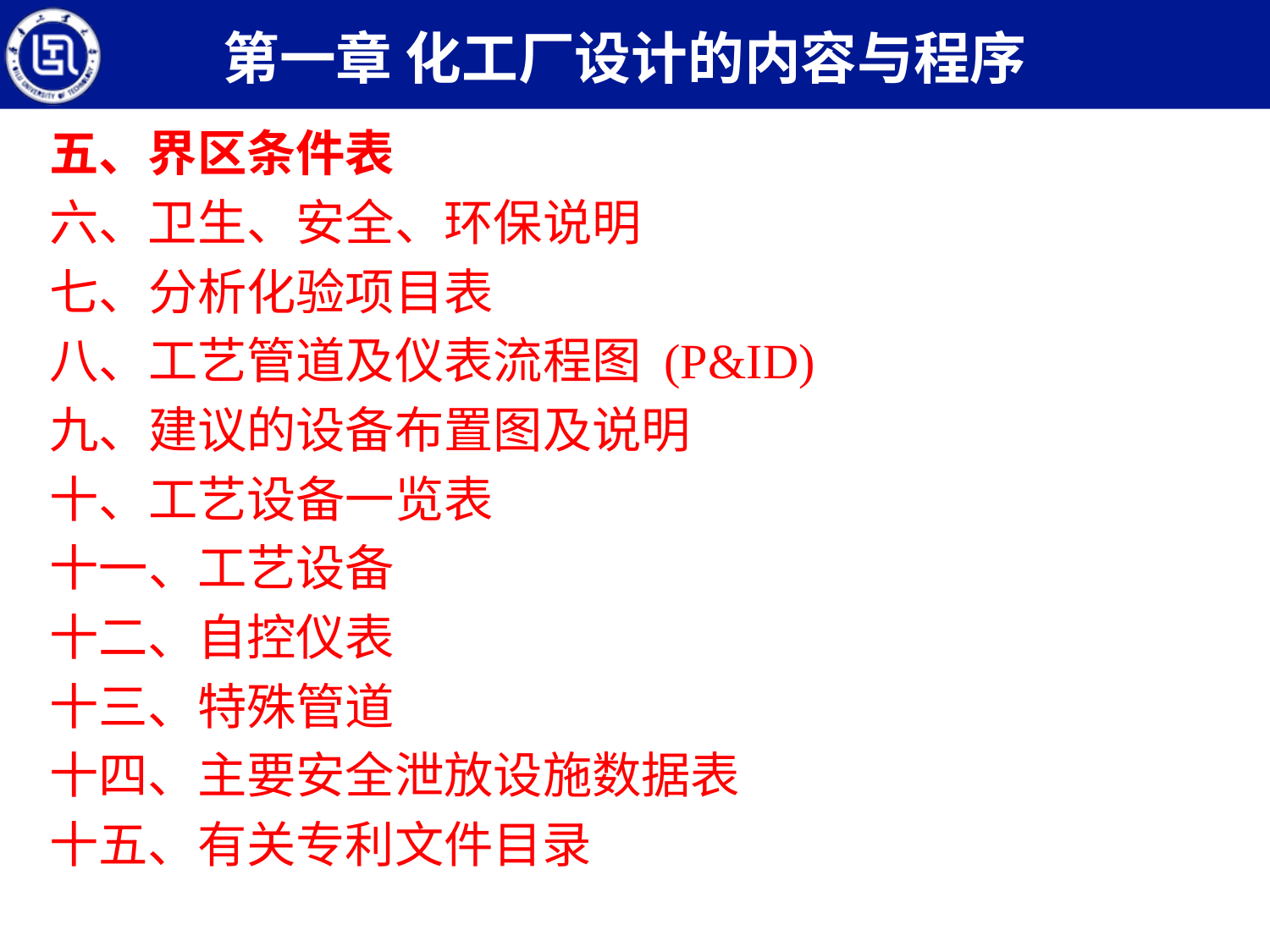

第一章 化工厂设计的内容与程序
五、界区条件表
六、卫生、安全、环保说明
七、分析化验项目表
八、工艺管道及仪表流程图 (P&ID)
九、建议的设备布置图及说明
十、工艺设备一览表
十一、工艺设备
十二、自控仪表
十三、特殊管道
十四、主要安全泄放设施数据表
十五、有关专利文件目录